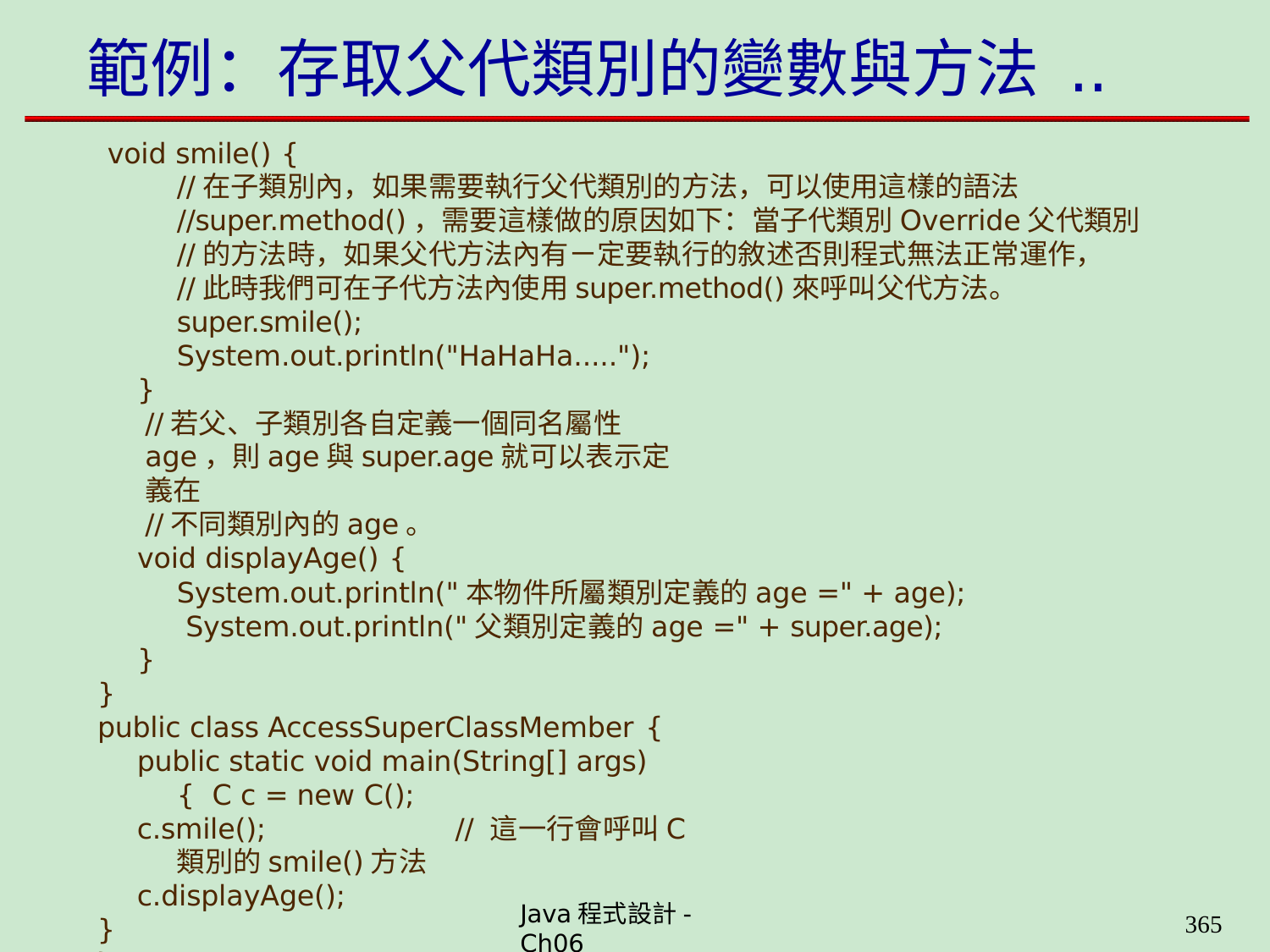

# 範例：存取父代類別的變數與方法 ..
void smile() {
//在子類別內，如果需要執行父代類別的方法，可以使用這樣的語法
//super.method()，需要這樣做的原因如下：當子代類別Override父代類別
//的方法時，如果父代方法內有ㄧ定要執行的敘述否則程式無法正常運作，
//此時我們可在子代方法內使用super.method()來呼叫父代方法。
super.smile();  System.out.println("HaHaHa.....");
}
//若父、子類別各自定義一個同名屬性age，則age與super.age就可以表示定義在
//不同類別內的age。
void displayAge() {
System.out.println("本物件所屬類別定義的age =" + age);  System.out.println("父類別定義的age =" + super.age);
}
}
public class AccessSuperClassMember {
public static void main(String[] args) {  C c = new C();
c.smile();	// 這一行會呼叫C類別的smile()方法
c.displayAge();
}
}
Java程式設計-Ch06
365